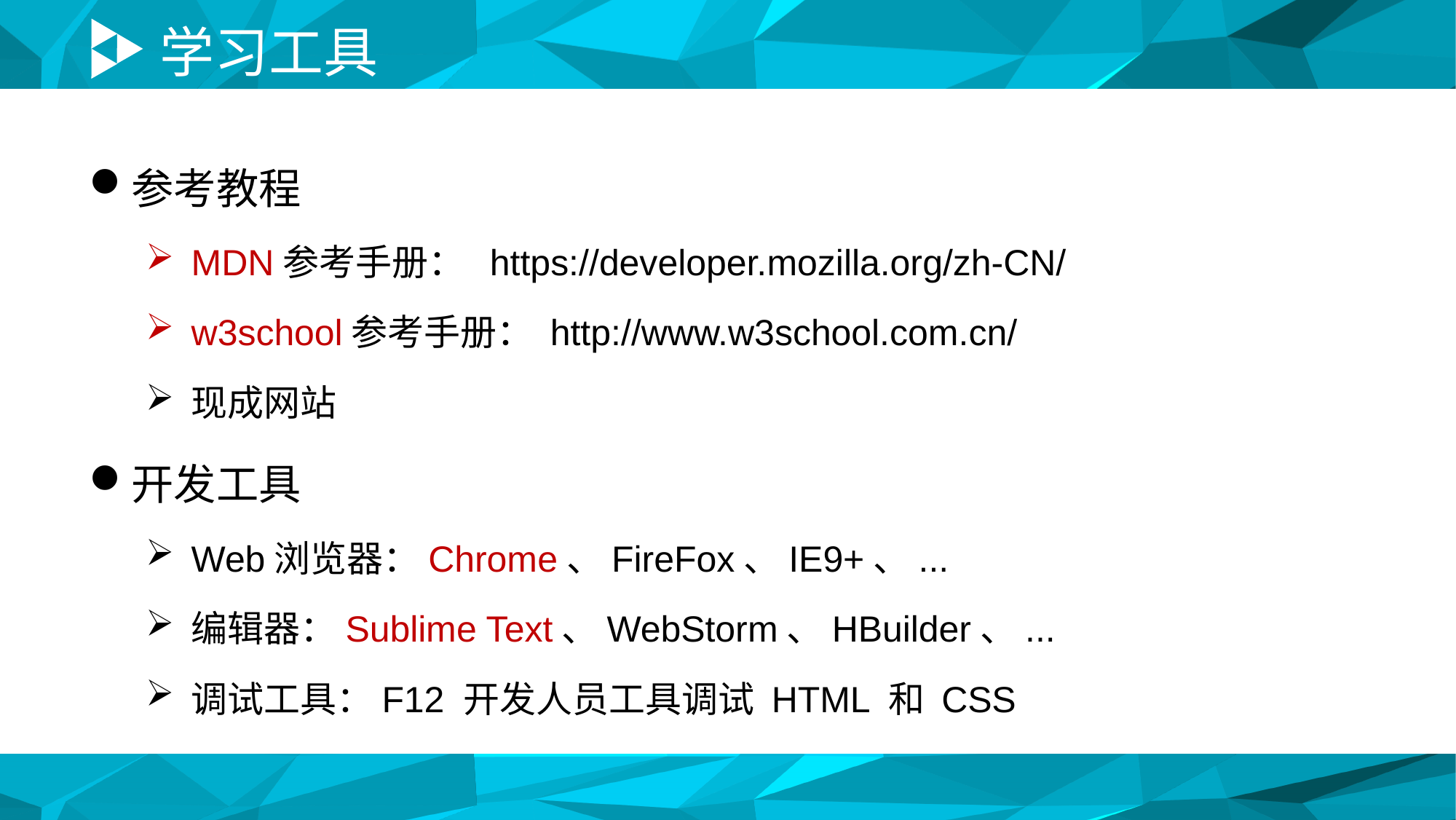

# 学习工具
参考教程
MDN参考手册：  https://developer.mozilla.org/zh-CN/
w3school参考手册： http://www.w3school.com.cn/
现成网站
开发工具
Web浏览器：Chrome、FireFox、IE9+、...
编辑器：Sublime Text、WebStorm、HBuilder、...
调试工具：F12 开发人员工具调试 HTML 和 CSS